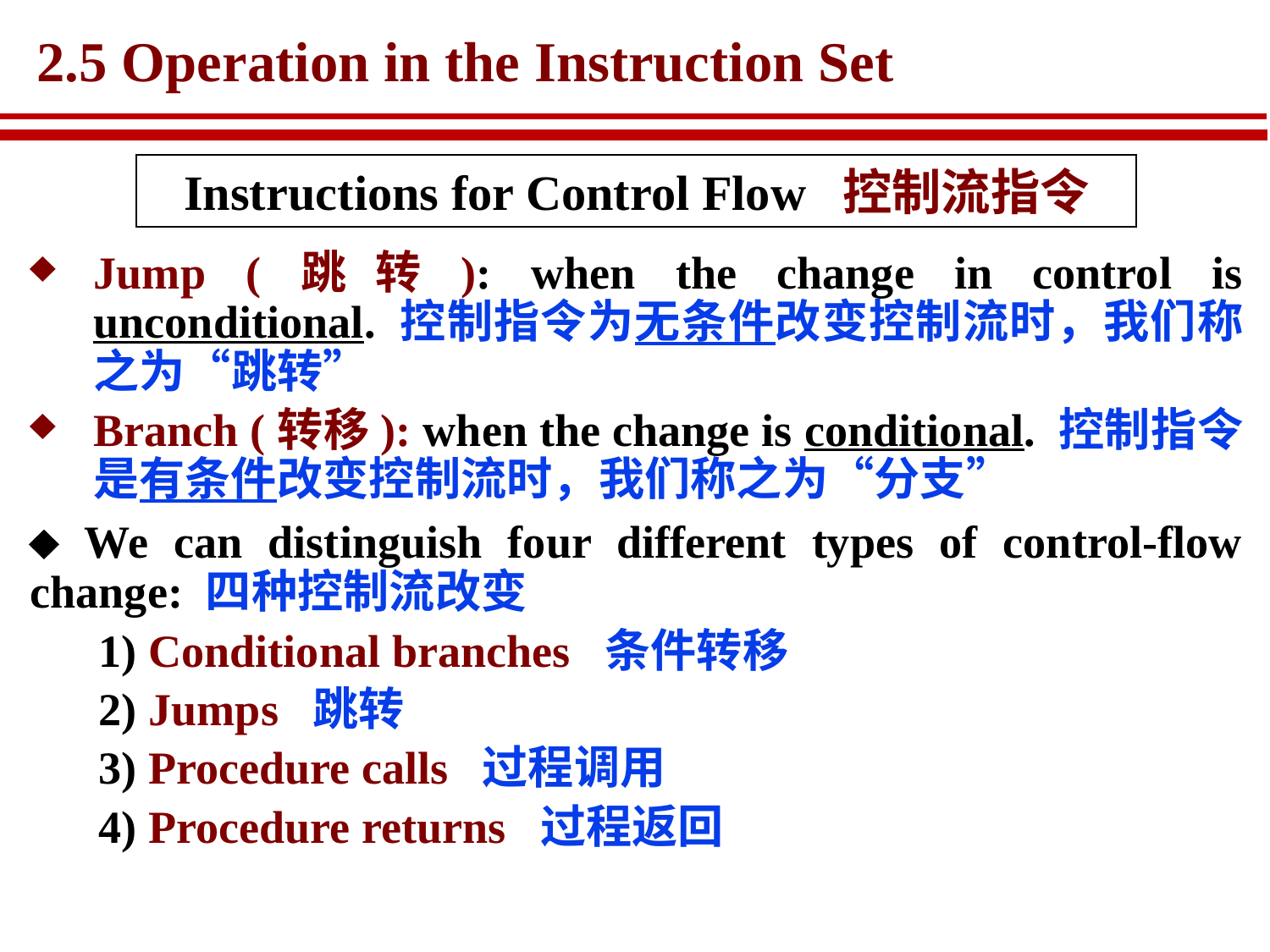

# 2.5 Operation in the Instruction Set
Instructions for Control Flow  控制流指令
Jump (跳转): when the change in control is unconditional. 控制指令为无条件改变控制流时，我们称之为“跳转”
Branch (转移): when the change is conditional. 控制指令是有条件改变控制流时，我们称之为“分支”
♦ We can distinguish four different types of control-flow change: 四种控制流改变
      1) Conditional branches  条件转移
      2) Jumps  跳转
      3) Procedure calls  过程调用
      4) Procedure returns  过程返回